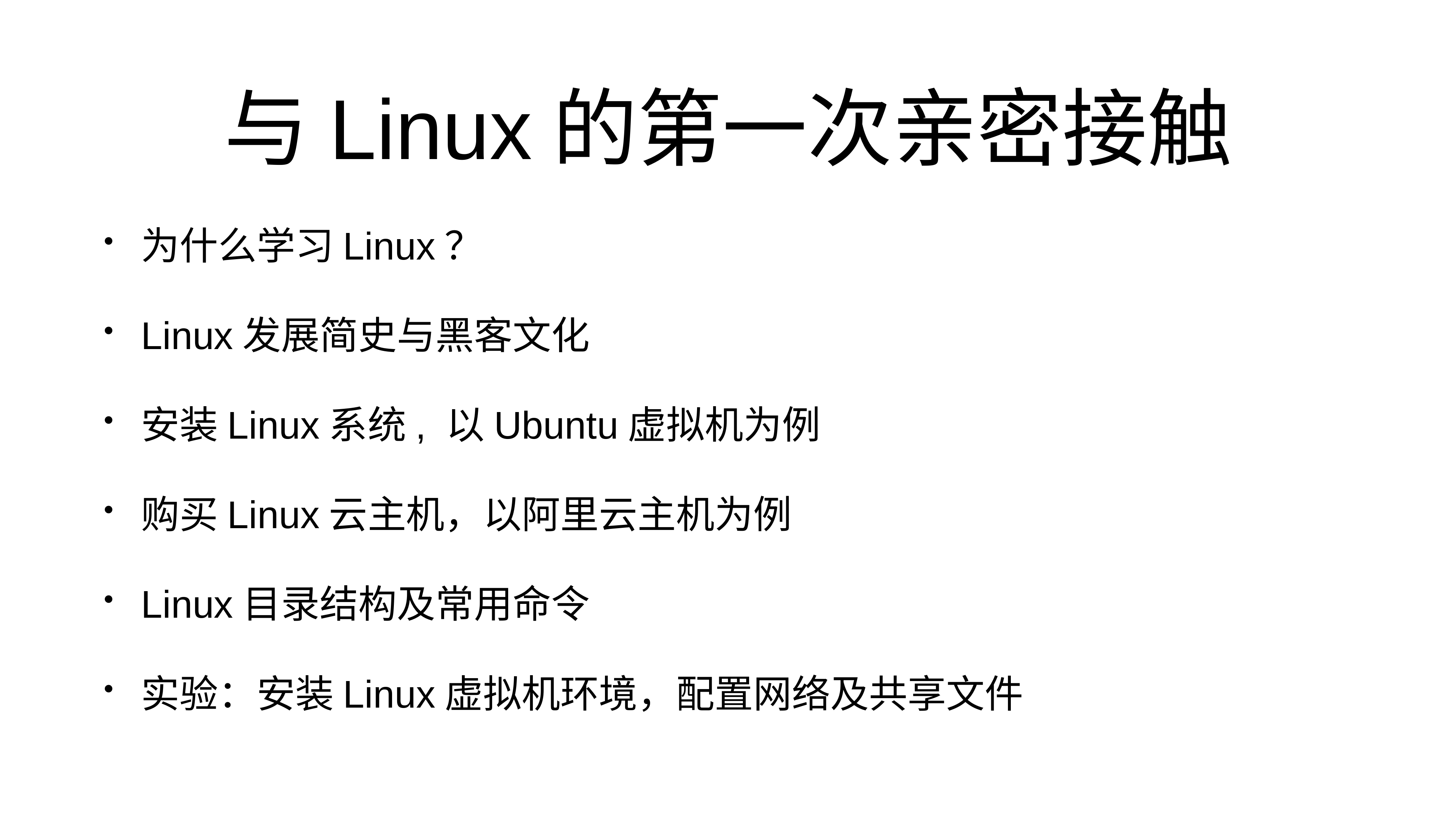

# 与Linux的第一次亲密接触
为什么学习Linux？
Linux发展简史与黑客文化
安装Linux系统, 以Ubuntu虚拟机为例
购买Linux云主机，以阿里云主机为例
Linux目录结构及常用命令
实验：安装Linux虚拟机环境，配置网络及共享文件